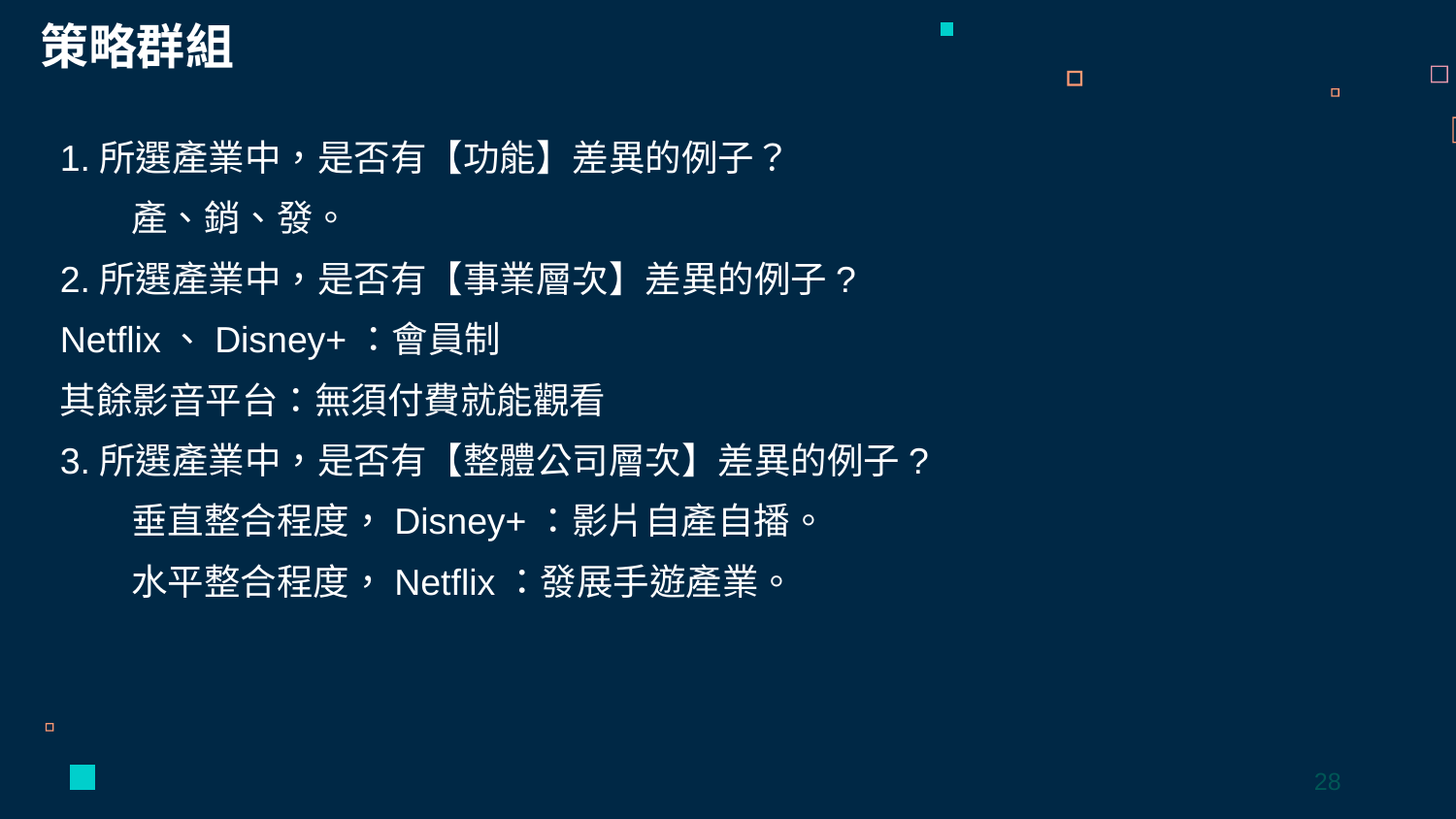

策略群組
1.所選產業中，是否有【功能】差異的例子？
產、銷、發。
2.所選產業中，是否有【事業層次】差異的例子?
Netflix、Disney+：會員制
其餘影音平台：無須付費就能觀看
3.所選產業中，是否有【整體公司層次】差異的例子?
垂直整合程度，Disney+：影片自產自播。
水平整合程度，Netflix：發展手遊產業。
28